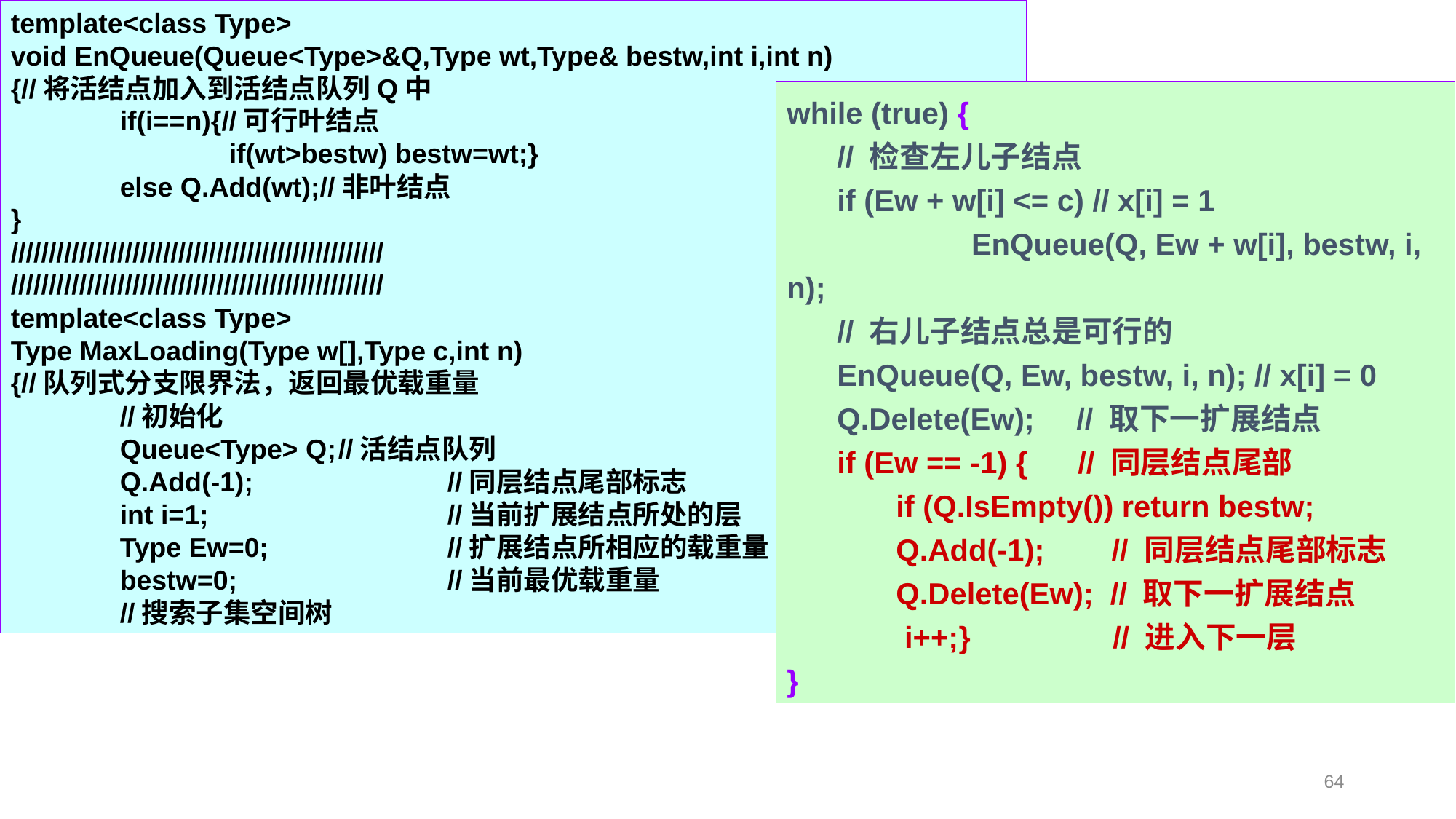

64
template<class Type>
void EnQueue(Queue<Type>&Q,Type wt,Type& bestw,int i,int n)
{//将活结点加入到活结点队列Q中
	if(i==n){//可行叶结点
		if(wt>bestw) bestw=wt;}
	else Q.Add(wt);//非叶结点
}
/////////////////////////////////////////////////
/////////////////////////////////////////////////
template<class Type>
Type MaxLoading(Type w[],Type c,int n)
{//队列式分支限界法，返回最优载重量
	//初始化
	Queue<Type> Q;	//活结点队列
	Q.Add(-1);		//同层结点尾部标志
	int i=1;			//当前扩展结点所处的层
	Type Ew=0;		//扩展结点所相应的载重量
	bestw=0;		//当前最优载重量
	//搜索子集空间树
while (true) {
      // 检查左儿子结点
      if (Ew + w[i] <= c) // x[i] = 1
	         EnQueue(Q, Ew + w[i], bestw, i, n);
      // 右儿子结点总是可行的
      EnQueue(Q, Ew, bestw, i, n); // x[i] = 0
      Q.Delete(Ew);     // 取下一扩展结点
      if (Ew == -1) {      // 同层结点尾部
     	if (Q.IsEmpty()) return bestw;
     	Q.Add(-1);        // 同层结点尾部标志
      	Q.Delete(Ew);  // 取下一扩展结点
      	 i++;}                 // 进入下一层
}